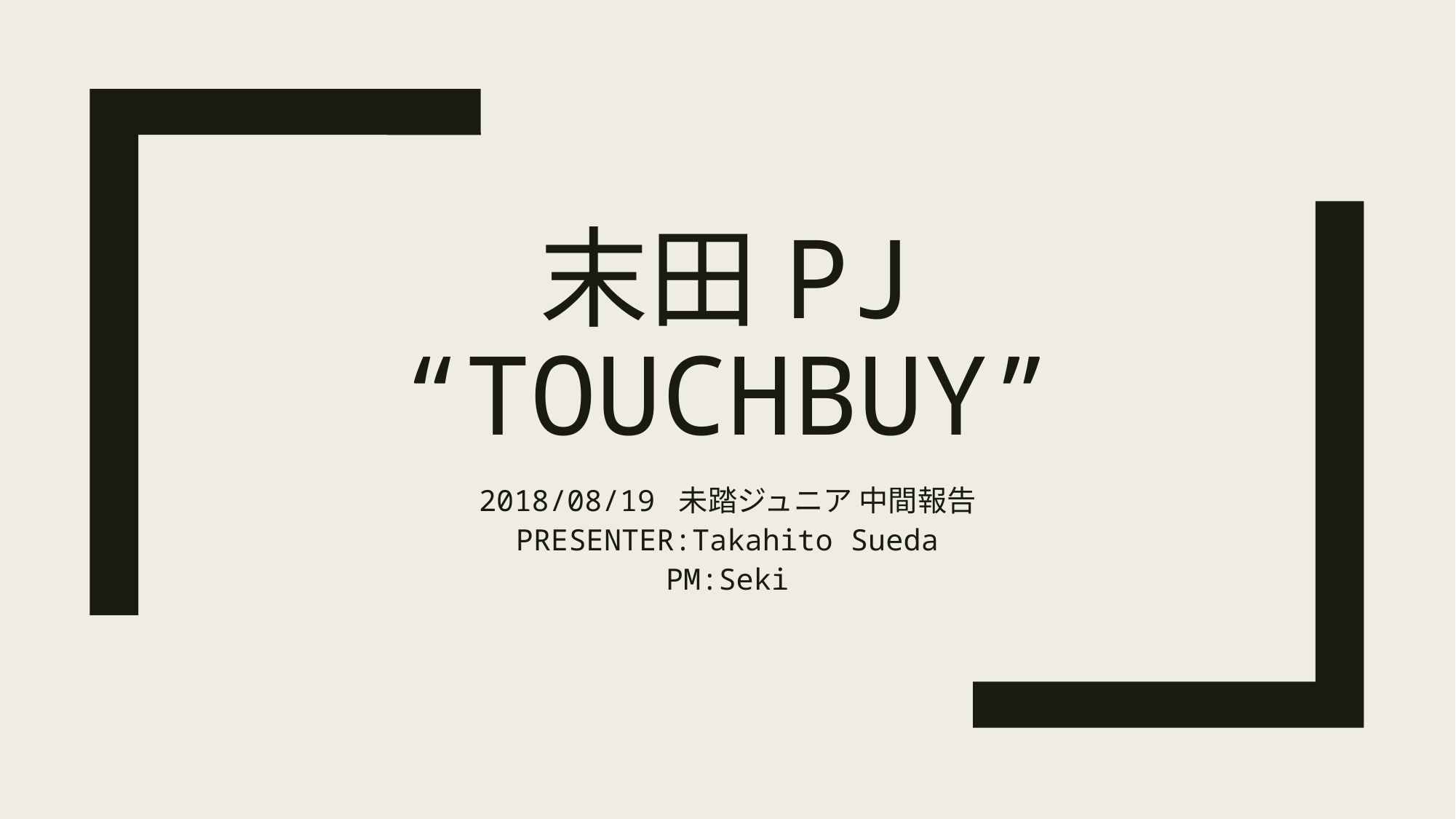

# 末田PJ “Touchbuy”
2018/08/19 未踏ジュニア 中間報告
PRESENTER:Takahito Sueda
PM:Seki